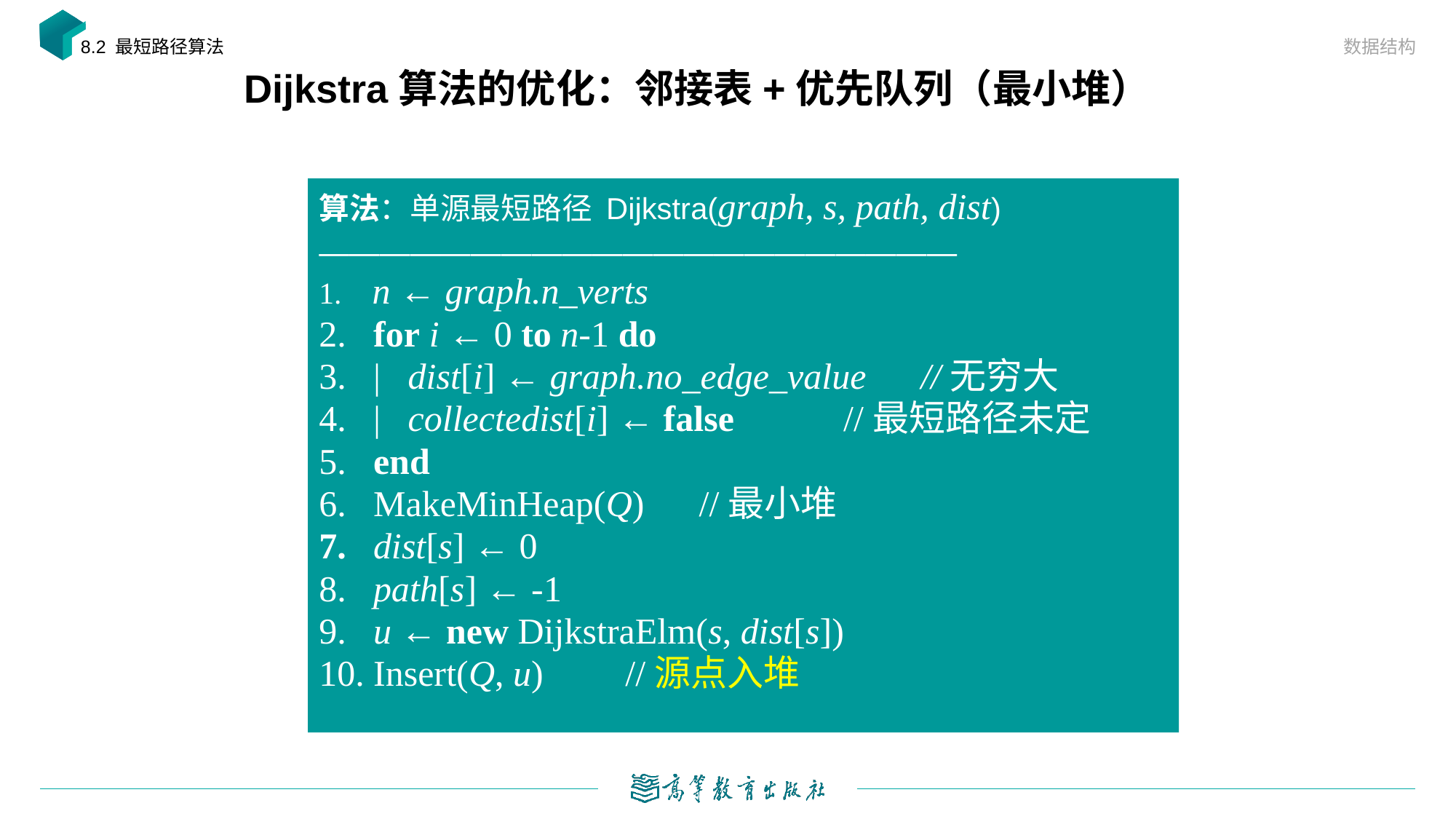

数据结构
8.2 最短路径算法
# Dijkstra算法的优化：邻接表+优先队列（最小堆）

算法：单源最短路径 Dijkstra(graph, s, path, dist)
—————————————————————
    n ← graph.n_verts
   for i ← 0 to n-1 do
   |   dist[i] ← graph.no_edge_value      //无穷大
   |   collectedist[i] ← false            //最短路径未定
   end
   MakeMinHeap(Q)      //最小堆
   dist[s] ← 0
   path[s] ← -1
   u ← new DijkstraElm(s, dist[s])
 Insert(Q, u)         //源点入堆